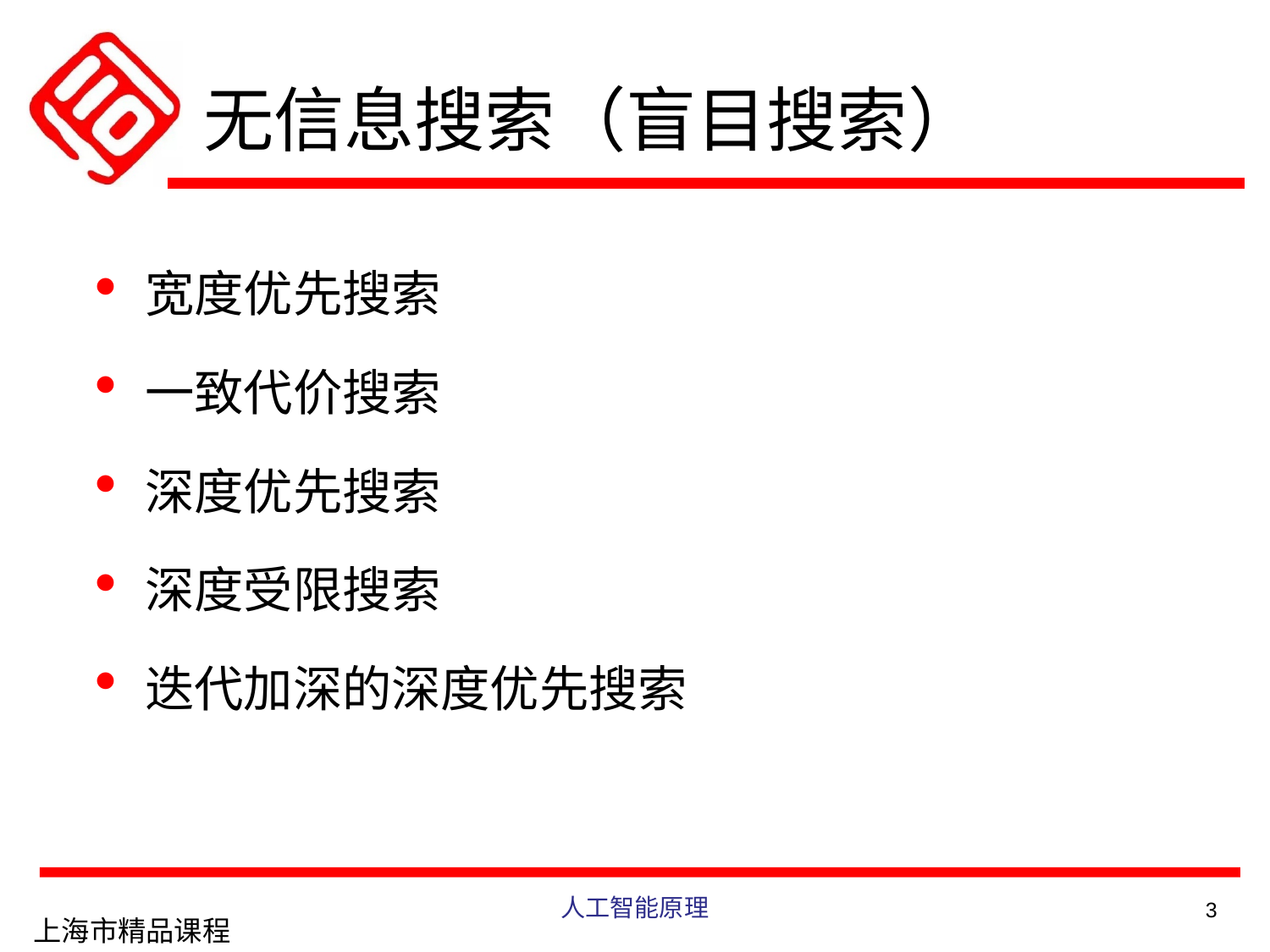

# 无信息搜索（盲目搜索）
宽度优先搜索
一致代价搜索
深度优先搜索
深度受限搜索
迭代加深的深度优先搜索
人工智能原理
3
上海市精品课程